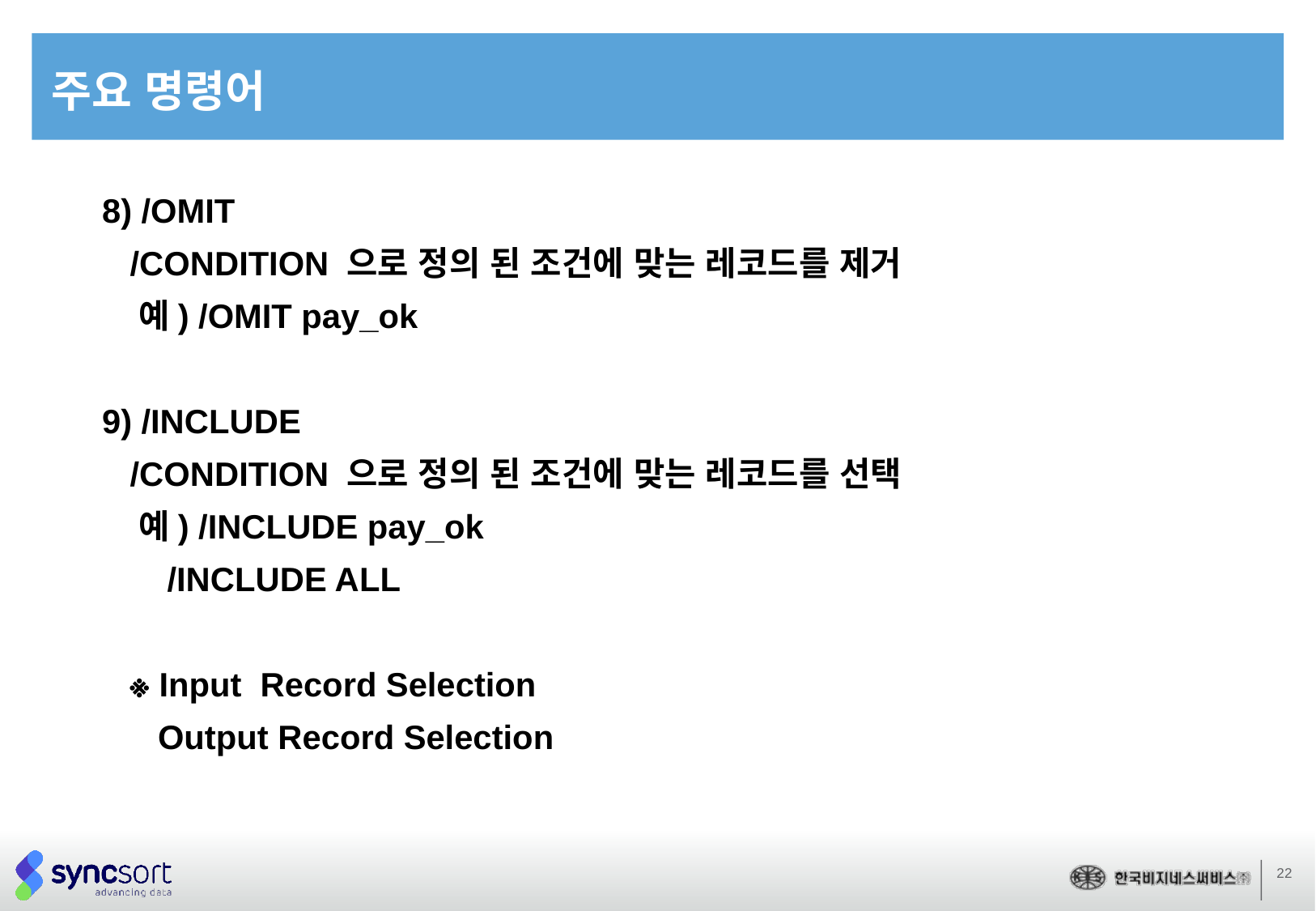

# 주요 명령어
8) /OMIT
   /CONDITION 으로 정의 된 조건에 맞는 레코드를 제거
   예) /OMIT pay_ok

9) /INCLUDE
   /CONDITION 으로 정의 된 조건에 맞는 레코드를 선택
   예) /INCLUDE pay_ok
       /INCLUDE ALL

   ※ Input  Record Selection
      Output Record Selection